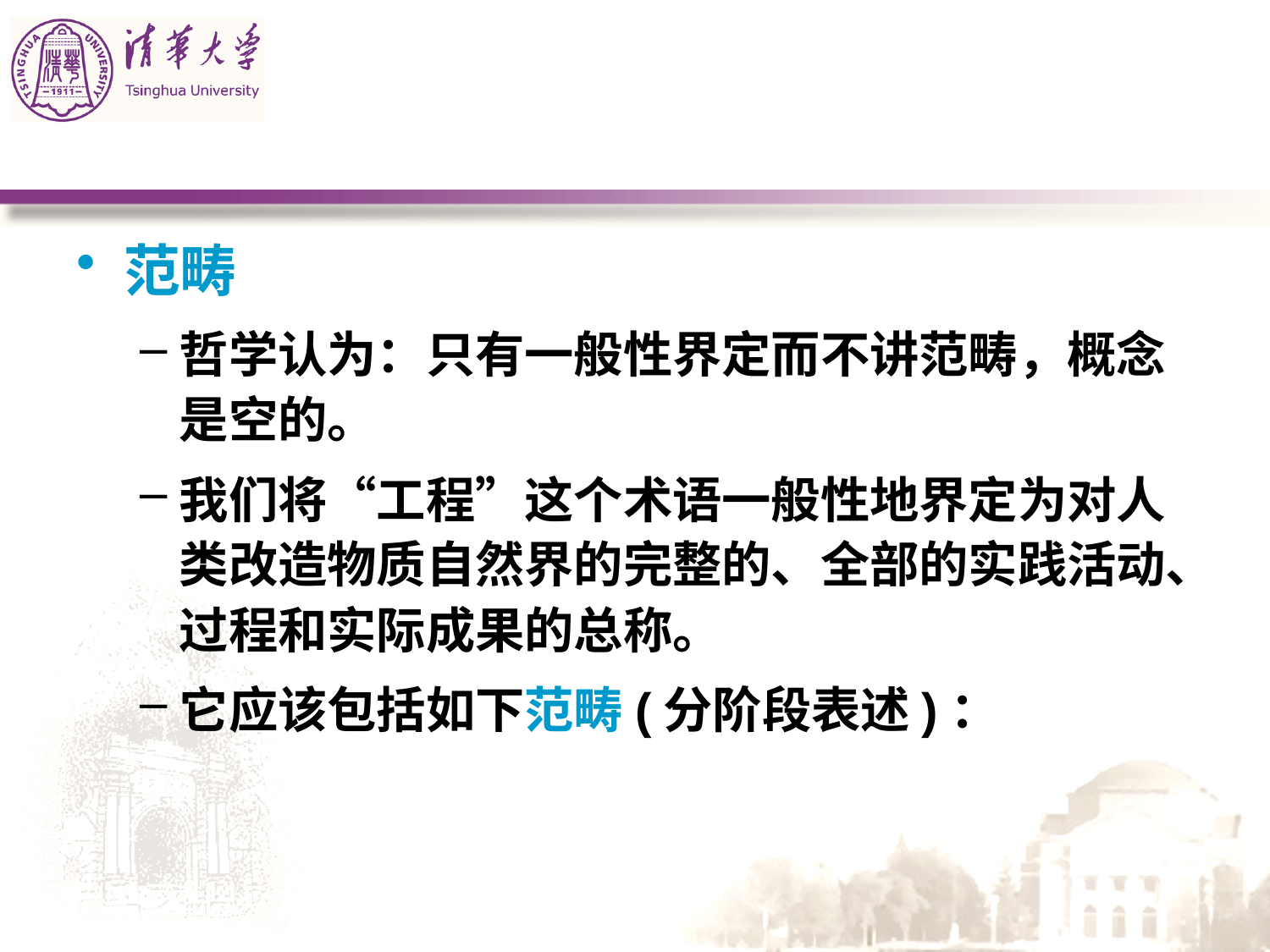

#
范畴
哲学认为：只有一般性界定而不讲范畴，概念是空的。
我们将“工程”这个术语一般性地界定为对人类改造物质自然界的完整的、全部的实践活动、过程和实际成果的总称。
它应该包括如下范畴(分阶段表述)：